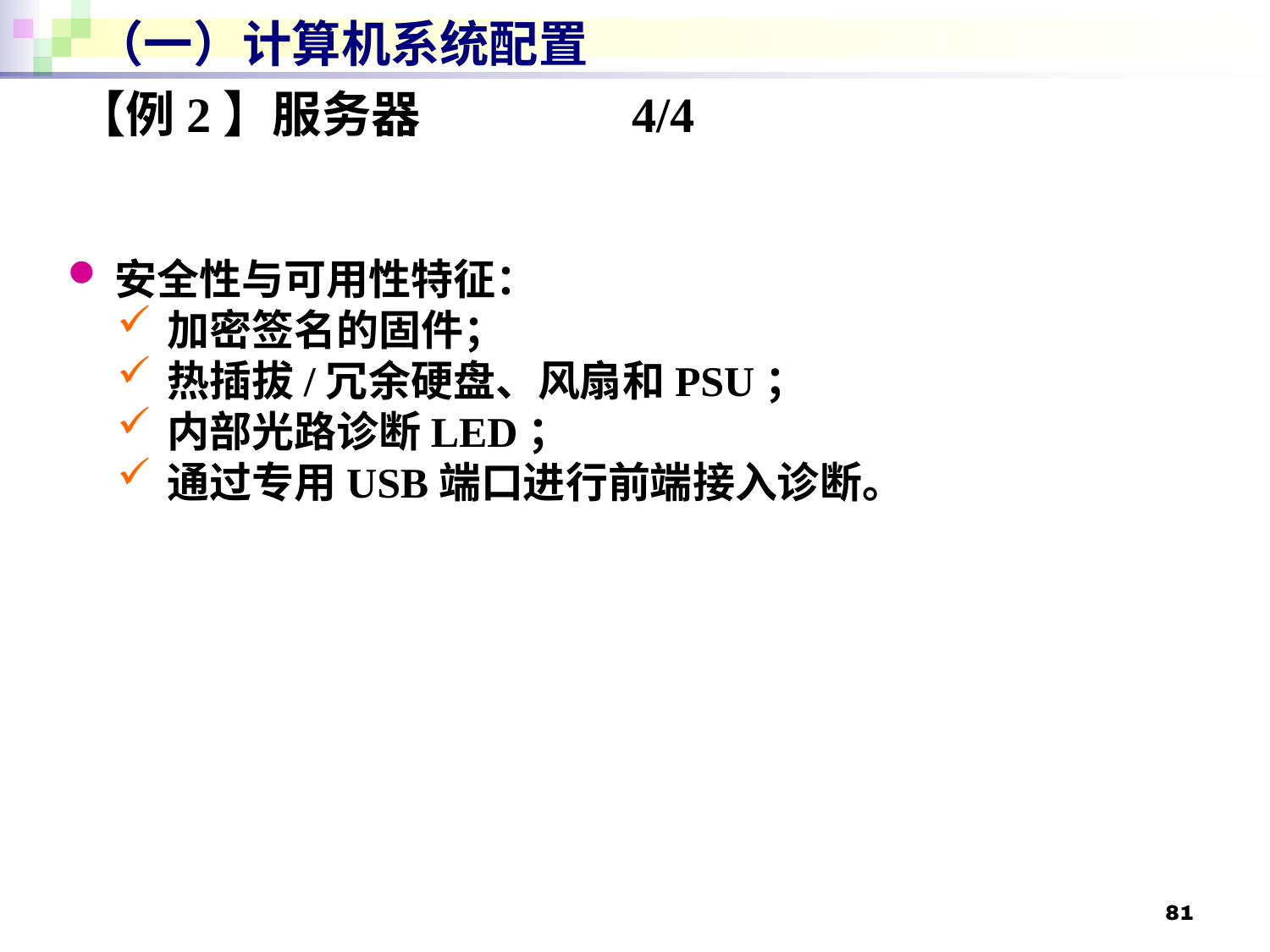

# （一）计算机系统配置
【例2】服务器		4/4
安全性与可用性特征：
加密签名的固件；
热插拔/冗余硬盘、风扇和PSU；
内部光路诊断LED；
通过专用USB端口进行前端接入诊断。
81